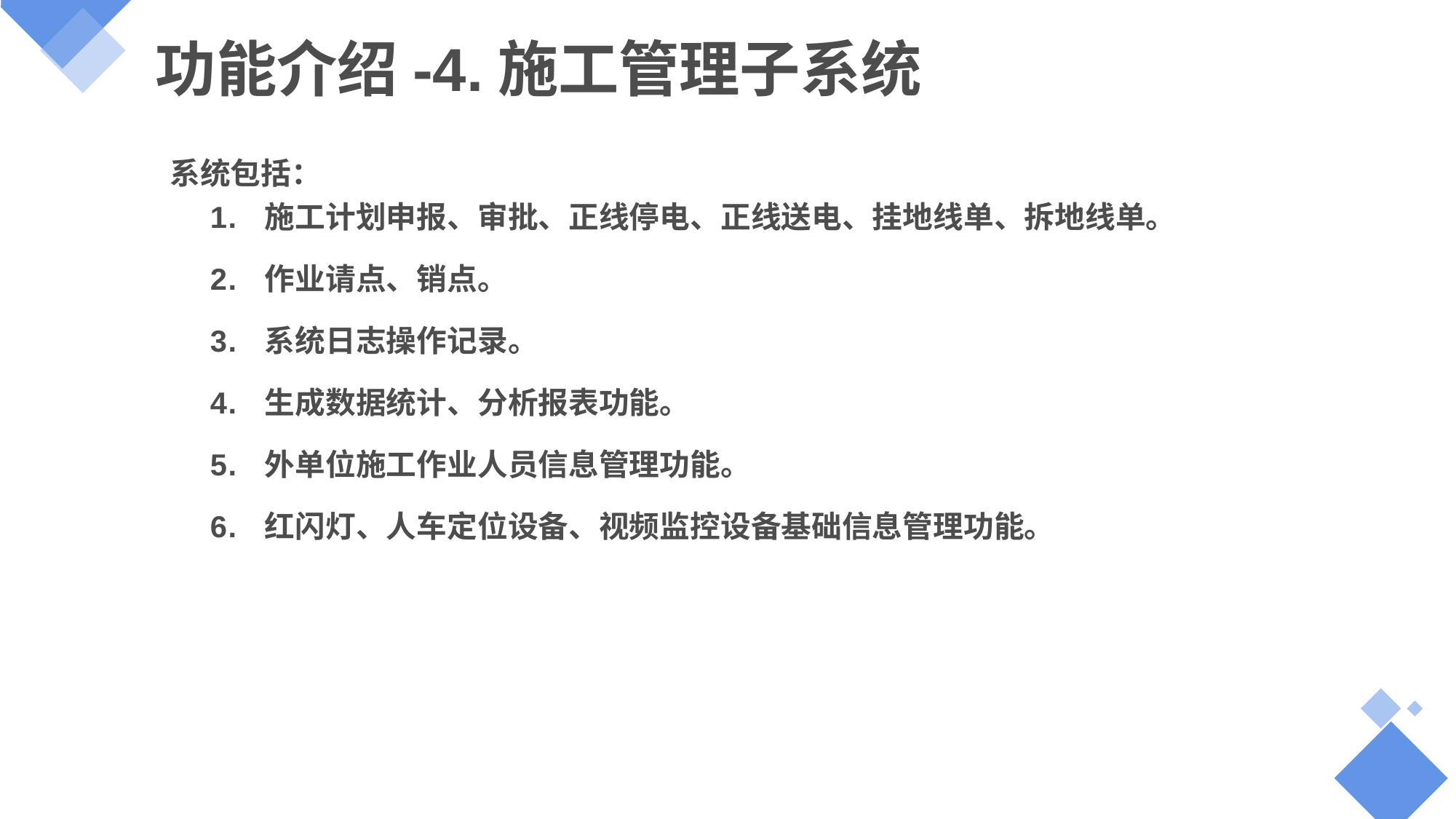

# 功能介绍-4.施工管理子系统
 系统包括：
施工计划申报、审批、正线停电、正线送电、挂地线单、拆地线单。
作业请点、销点。
系统日志操作记录。
生成数据统计、分析报表功能。
外单位施工作业人员信息管理功能。
红闪灯、人车定位设备、视频监控设备基础信息管理功能。